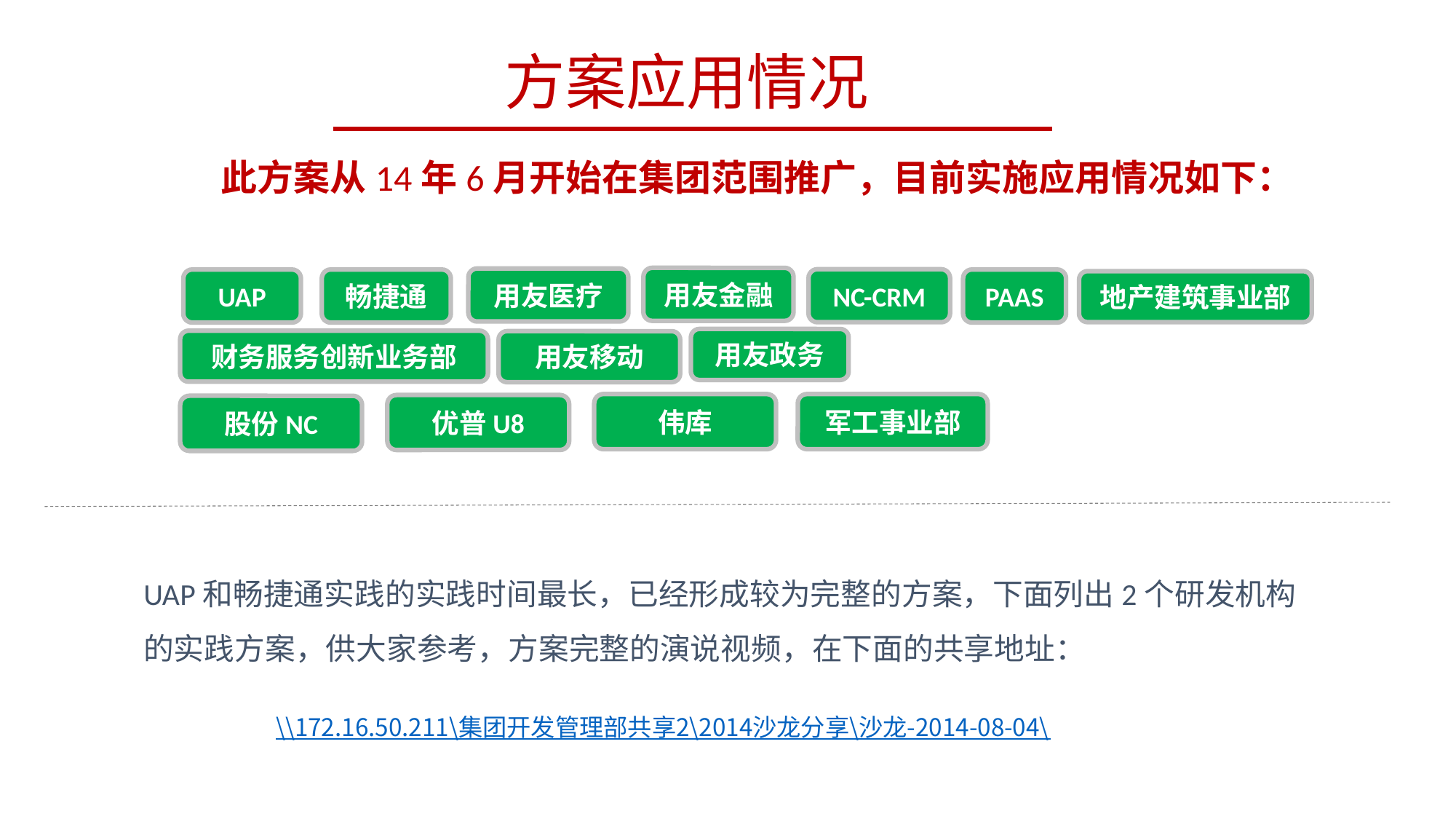

方案应用情况
此方案从14年6月开始在集团范围推广，目前实施应用情况如下：
用友金融
用友医疗
NC-CRM
UAP
畅捷通
PAAS
地产建筑事业部
用友政务
财务服务创新业务部
用友移动
军工事业部
伟库
优普U8
股份NC
UAP和畅捷通实践的实践时间最长，已经形成较为完整的方案，下面列出2个研发机构的实践方案，供大家参考，方案完整的演说视频，在下面的共享地址：

\\172.16.50.211\集团开发管理部共享2\2014沙龙分享\沙龙-2014-08-04\